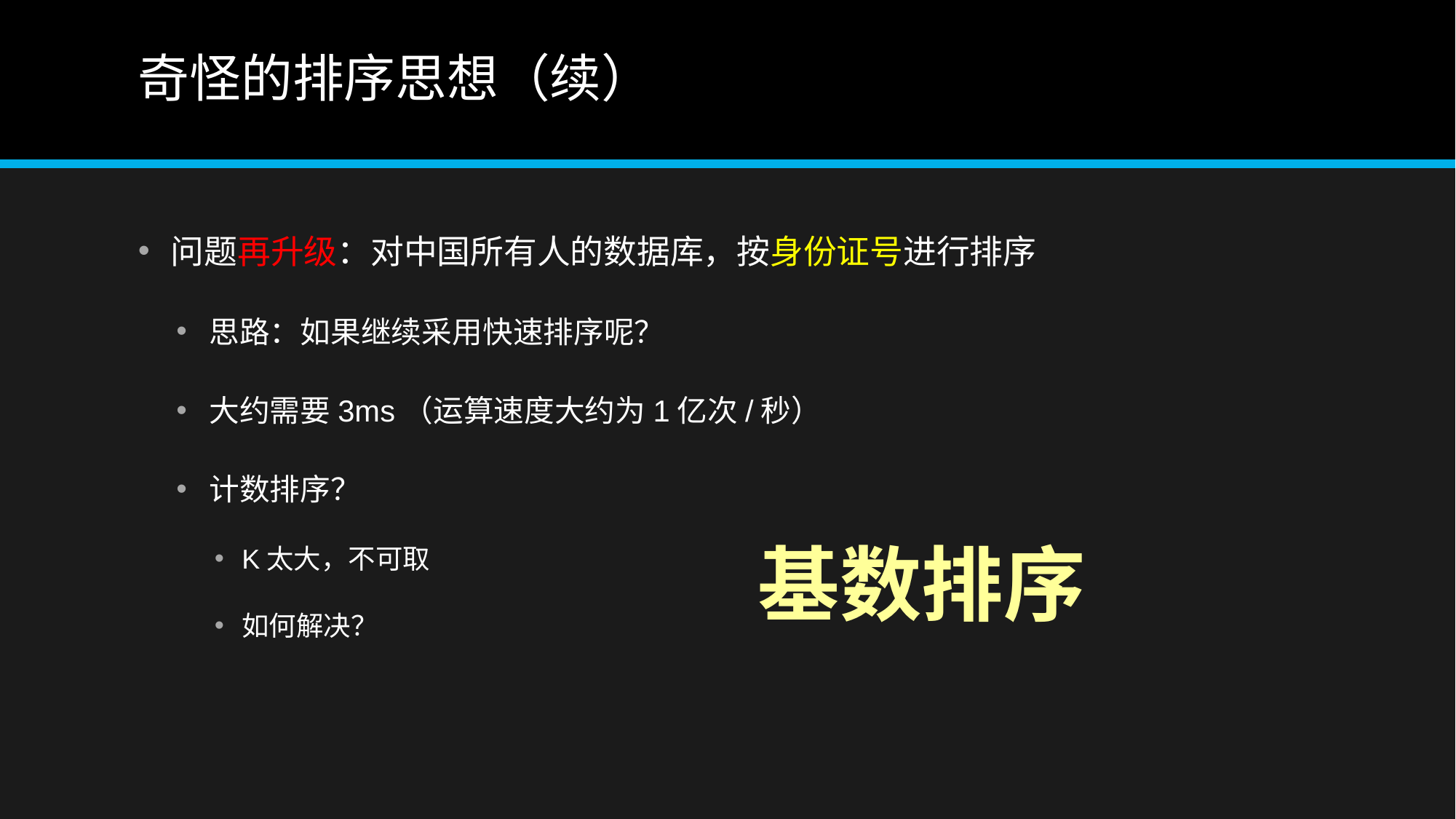

# 奇怪的排序思想（续）
问题再升级：对中国所有人的数据库，按身份证号进行排序
思路：如果继续采用快速排序呢？
大约需要3ms（运算速度大约为1亿次/秒）
计数排序？
K太大，不可取
如何解决？
基数排序